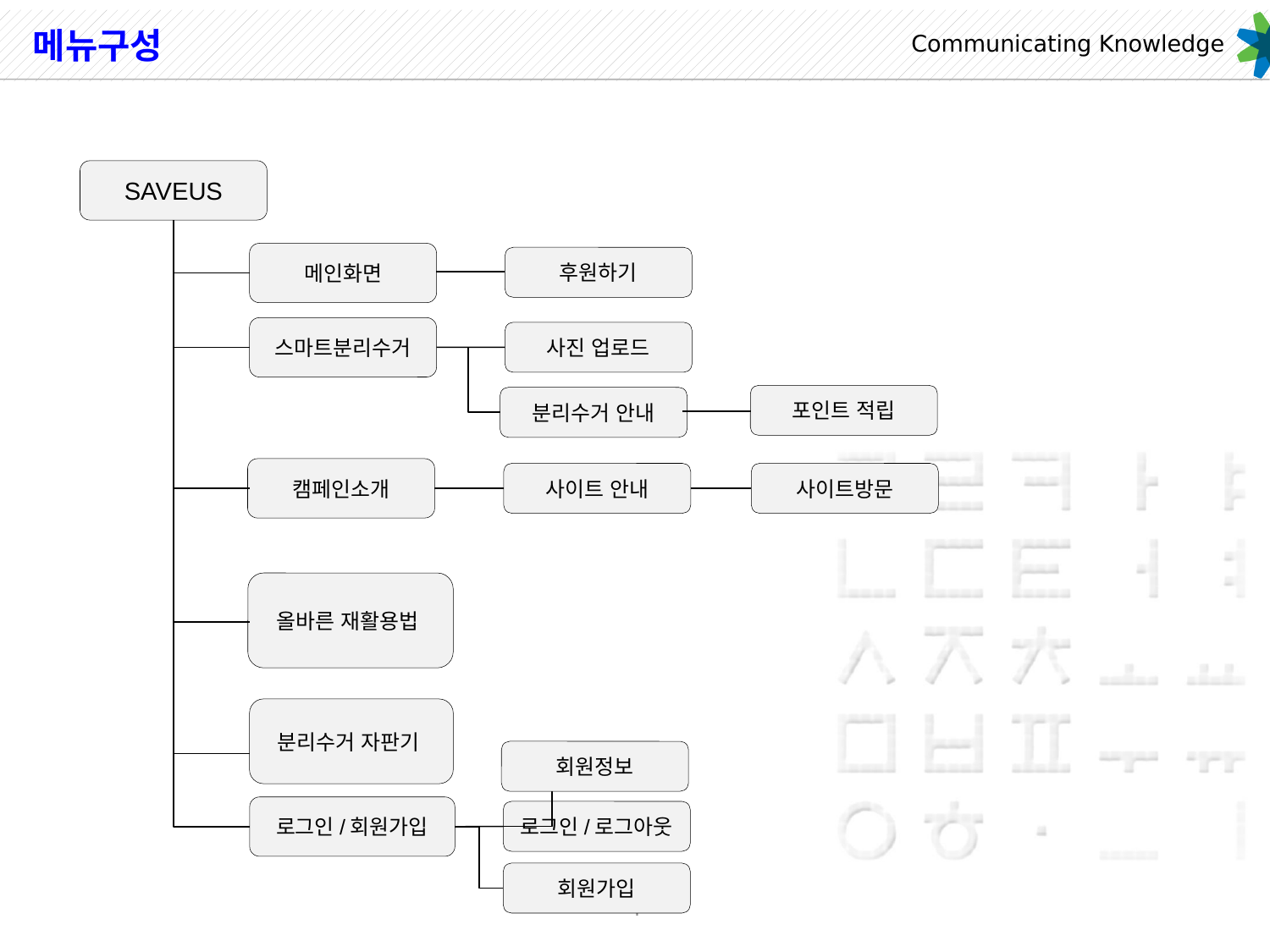

# 메뉴구성
SAVEUS
메인화면
후원하기
스마트분리수거
사진 업로드
포인트 적립
분리수거 안내
캠페인소개
사이트 안내
사이트방문
올바른 재활용법
분리수거 자판기
회원정보
로그인/회원가입
로그인/로그아웃
회원가입
4